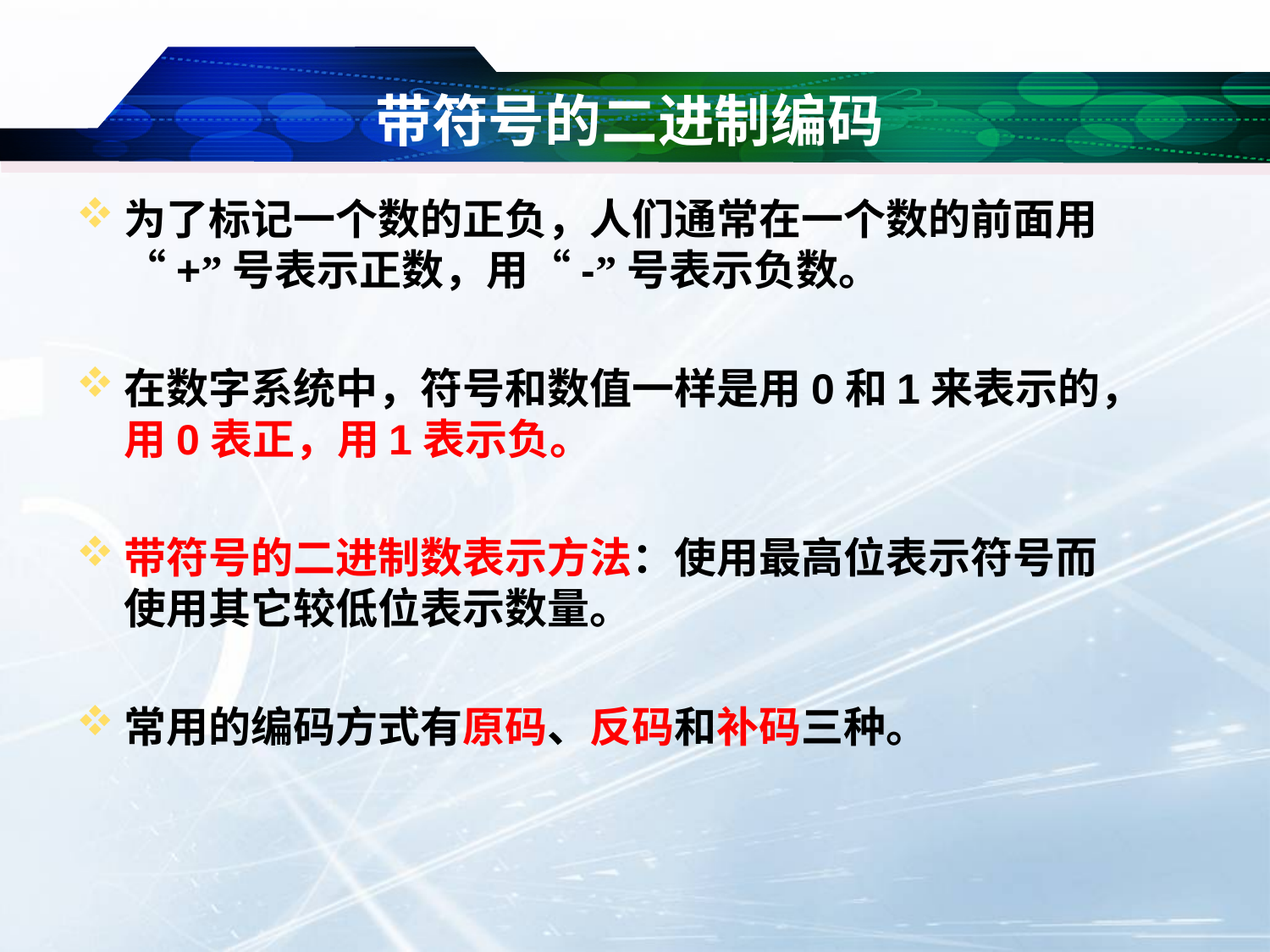

# 带符号的二进制编码
为了标记一个数的正负，人们通常在一个数的前面用“+”号表示正数，用“-”号表示负数。

在数字系统中，符号和数值一样是用0和1来表示的，用0表正，用1表示负。

带符号的二进制数表示方法：使用最高位表示符号而使用其它较低位表示数量。

常用的编码方式有原码、反码和补码三种。